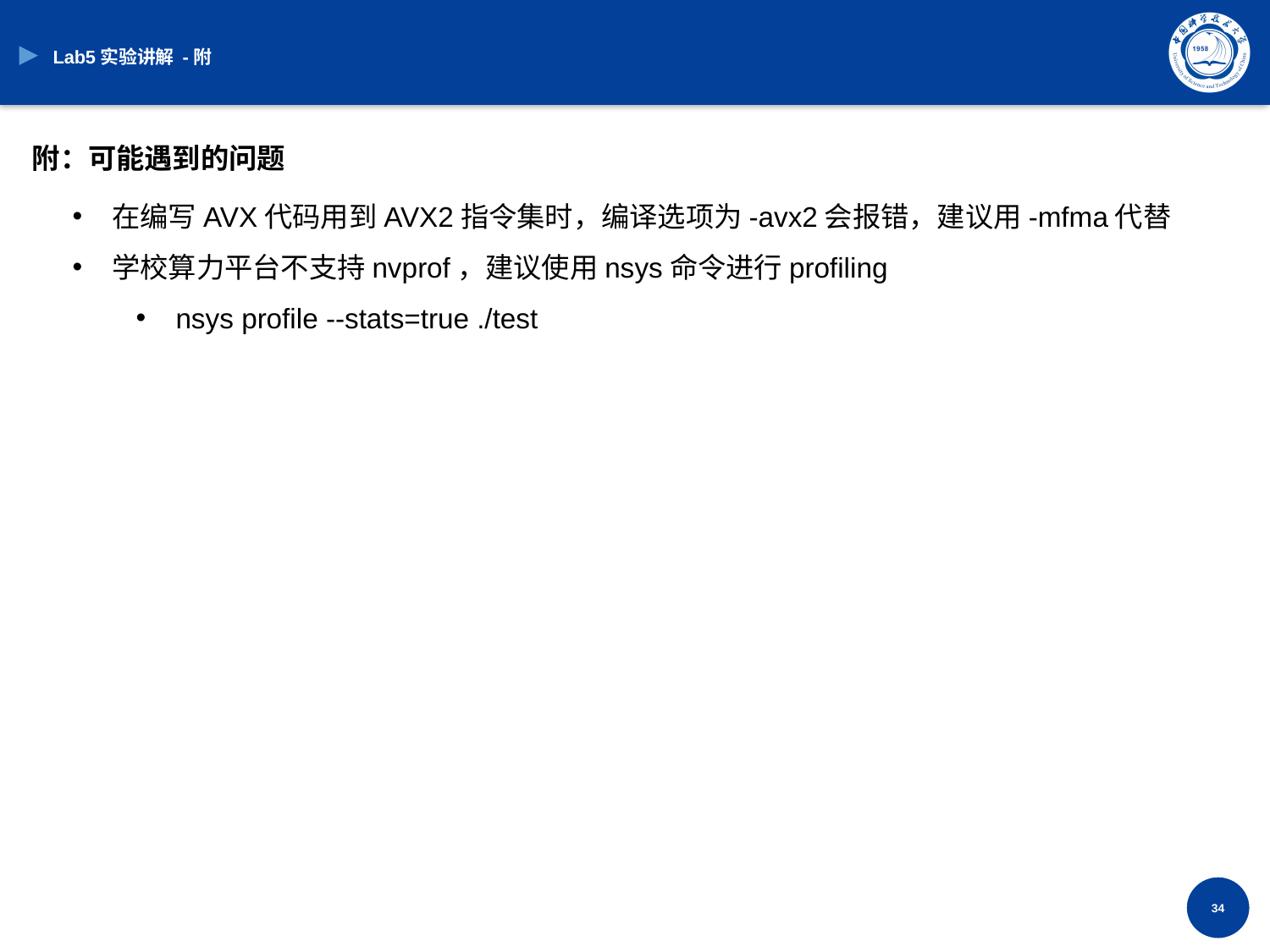

Lab5实验讲解 -附

附：可能遇到的问题
在编写AVX代码用到AVX2指令集时，编译选项为-avx2会报错，建议用-mfma代替
学校算力平台不支持nvprof，建议使用nsys命令进行profiling
nsys profile --stats=true ./test